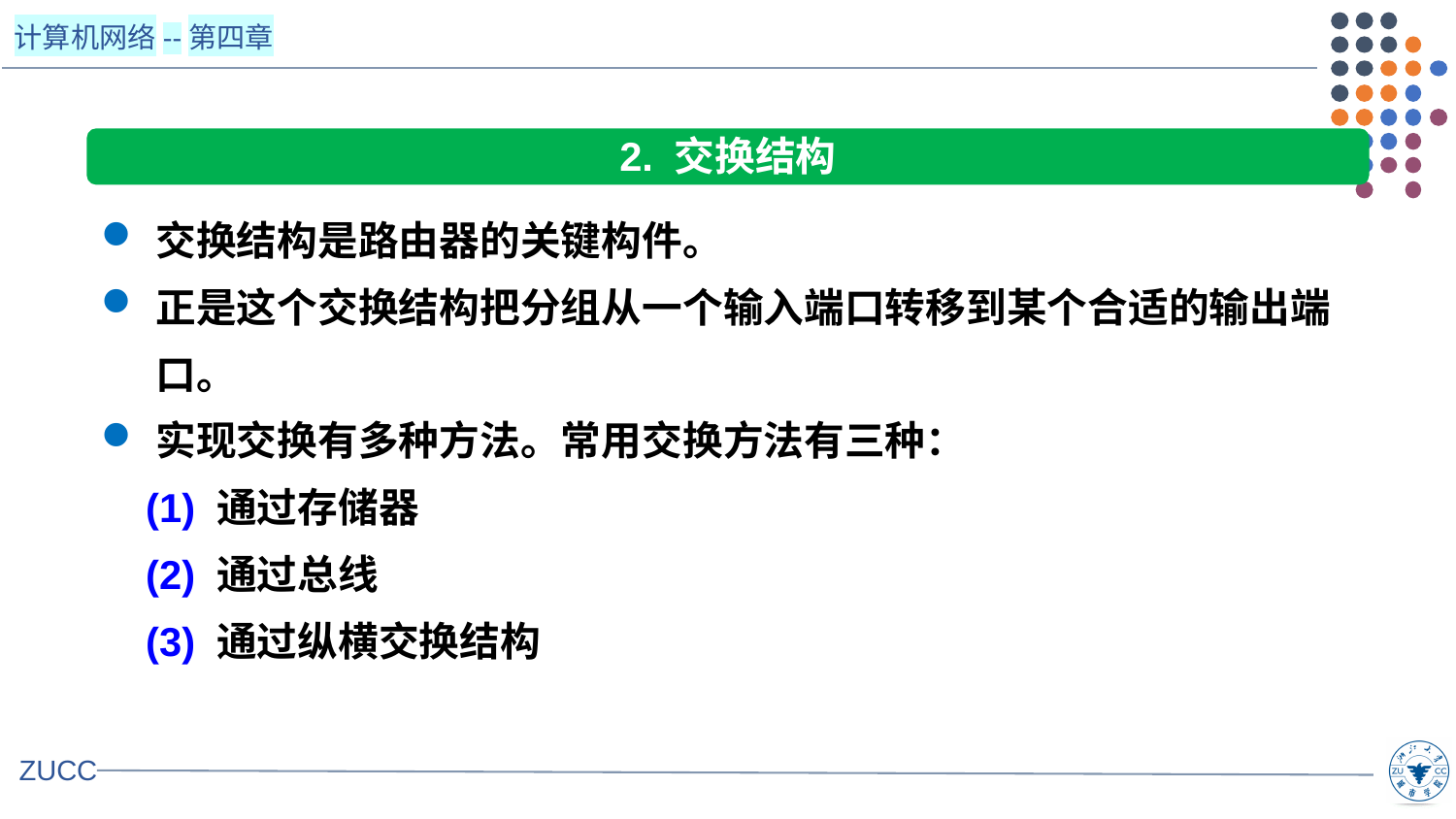

2. 交换结构

交换结构是路由器的关键构件。
正是这个交换结构把分组从一个输入端口转移到某个合适的输出端口。
实现交换有多种方法。常用交换方法有三种：
(1) 通过存储器
(2) 通过总线
(3) 通过纵横交换结构